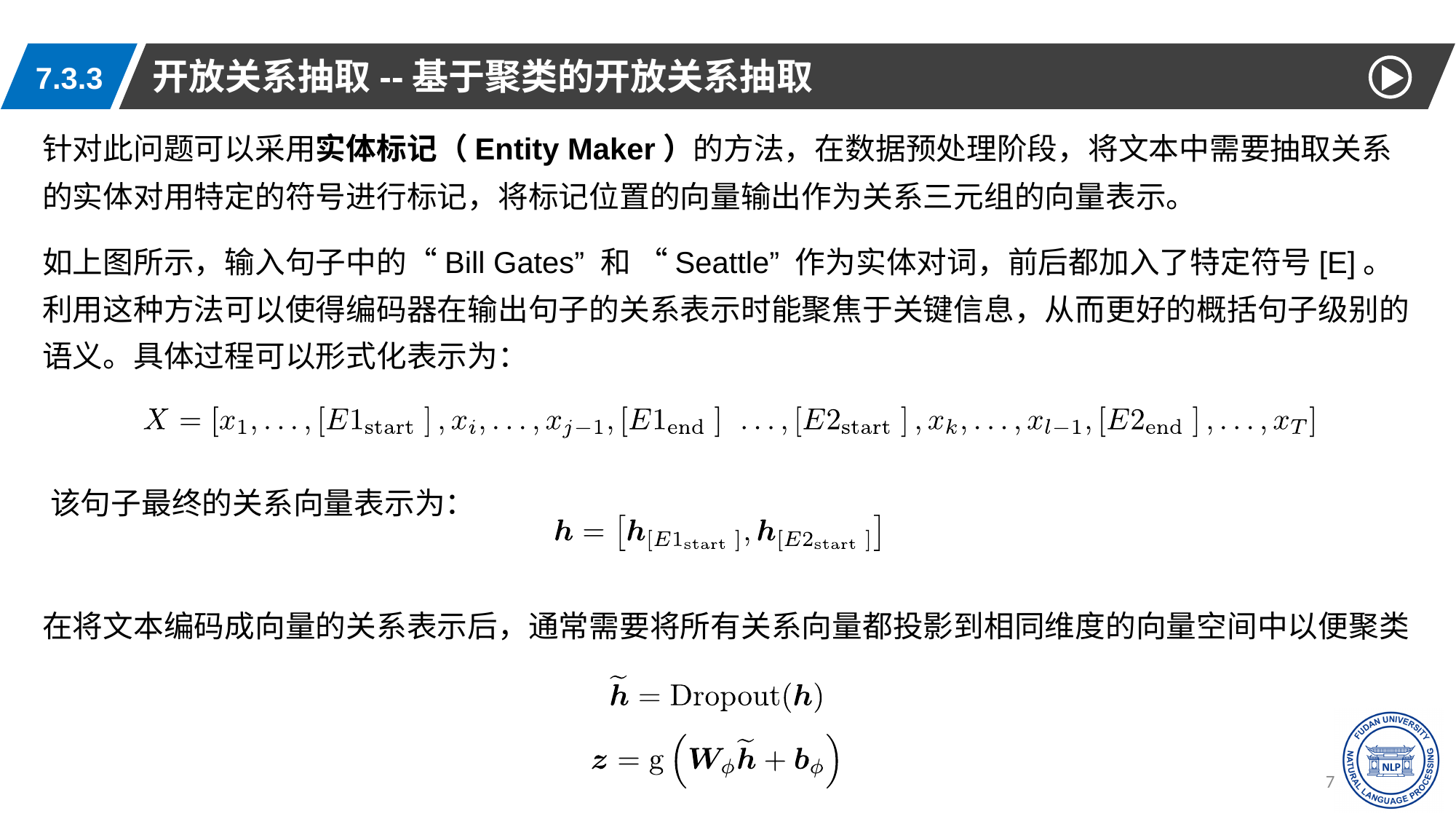

开放关系抽取--基于聚类的开放关系抽取
7.3.3

针对此问题可以采用实体标记（Entity Maker）的方法，在数据预处理阶段，将文本中需要抽取关系的实体对用特定的符号进行标记，将标记位置的向量输出作为关系三元组的向量表示。
如上图所示，输入句子中的“Bill Gates” 和 “Seattle” 作为实体对词，前后都加入了特定符号[E]。利用这种方法可以使得编码器在输出句子的关系表示时能聚焦于关键信息，从而更好的概括句子级别的语义。具体过程可以形式化表示为：

该句子最终的关系向量表示为：

在将文本编码成向量的关系表示后，通常需要将所有关系向量都投影到相同维度的向量空间中以便聚类

76